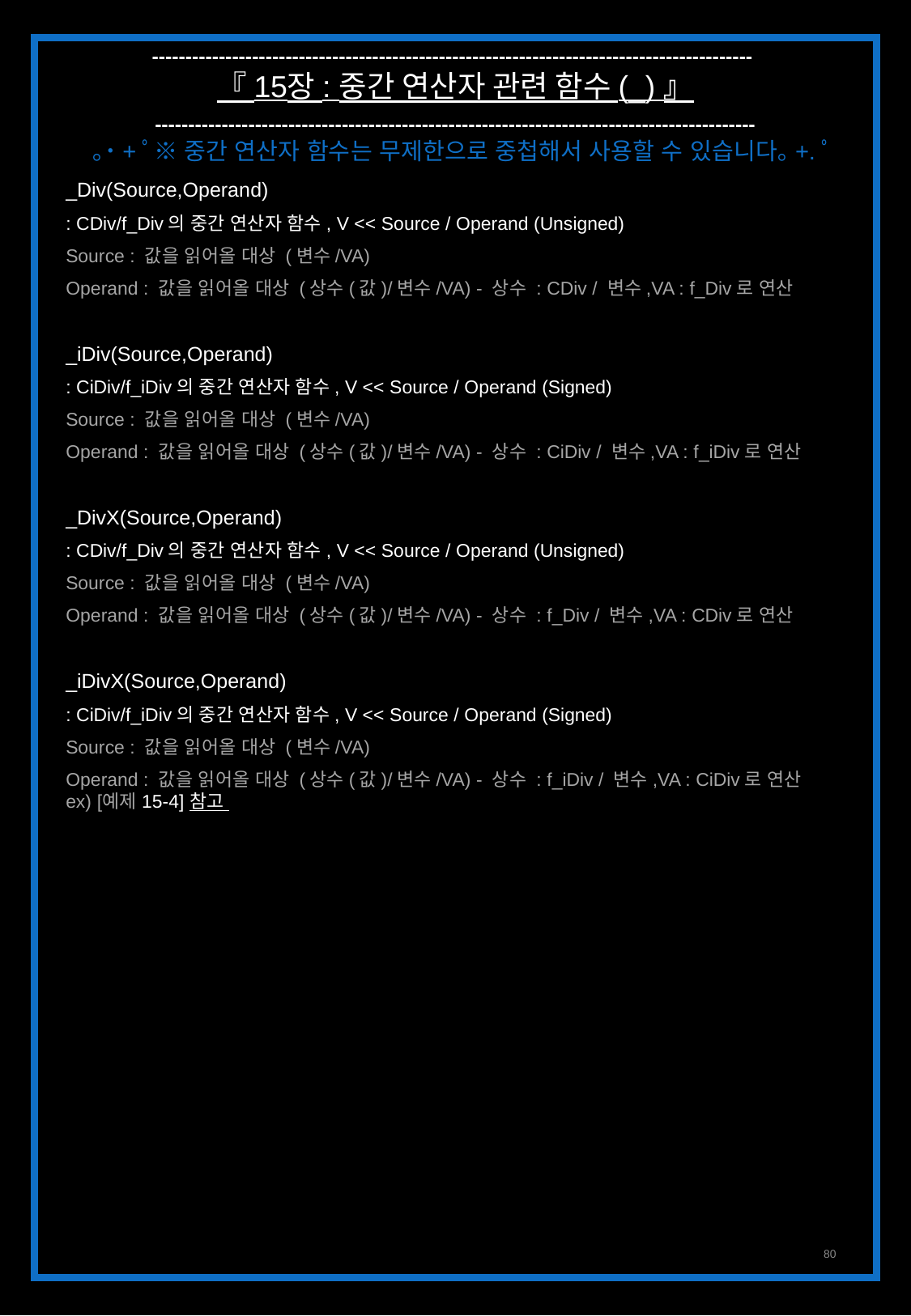

------------------------------------------------------------------------------------------
『 15장 : 중간 연산자 관련 함수 (_) 』
------------------------------------------------------------------------------------------

｡˙+ﾟ※ 중간 연산자 함수는 무제한으로 중첩해서 사용할 수 있습니다｡+.ﾟ
_Div(Source,Operand)
: CDiv/f_Div의 중간 연산자 함수, V << Source / Operand (Unsigned)
Source : 값을 읽어올 대상 (변수/VA)
Operand : 값을 읽어올 대상 (상수(값)/변수/VA) - 상수 : CDiv / 변수,VA : f_Div로 연산

_iDiv(Source,Operand)
: CiDiv/f_iDiv의 중간 연산자 함수, V << Source / Operand (Signed)
Source : 값을 읽어올 대상 (변수/VA)
Operand : 값을 읽어올 대상 (상수(값)/변수/VA) - 상수 : CiDiv / 변수,VA : f_iDiv로 연산

_DivX(Source,Operand)
: CDiv/f_Div의 중간 연산자 함수, V << Source / Operand (Unsigned)
Source : 값을 읽어올 대상 (변수/VA)
Operand : 값을 읽어올 대상 (상수(값)/변수/VA) - 상수 : f_Div / 변수,VA : CDiv로 연산

_iDivX(Source,Operand)
: CiDiv/f_iDiv의 중간 연산자 함수, V << Source / Operand (Signed)
Source : 값을 읽어올 대상 (변수/VA)
Operand : 값을 읽어올 대상 (상수(값)/변수/VA) - 상수 : f_iDiv / 변수,VA : CiDiv로 연산
ex) [예제 15-4] 참고
80